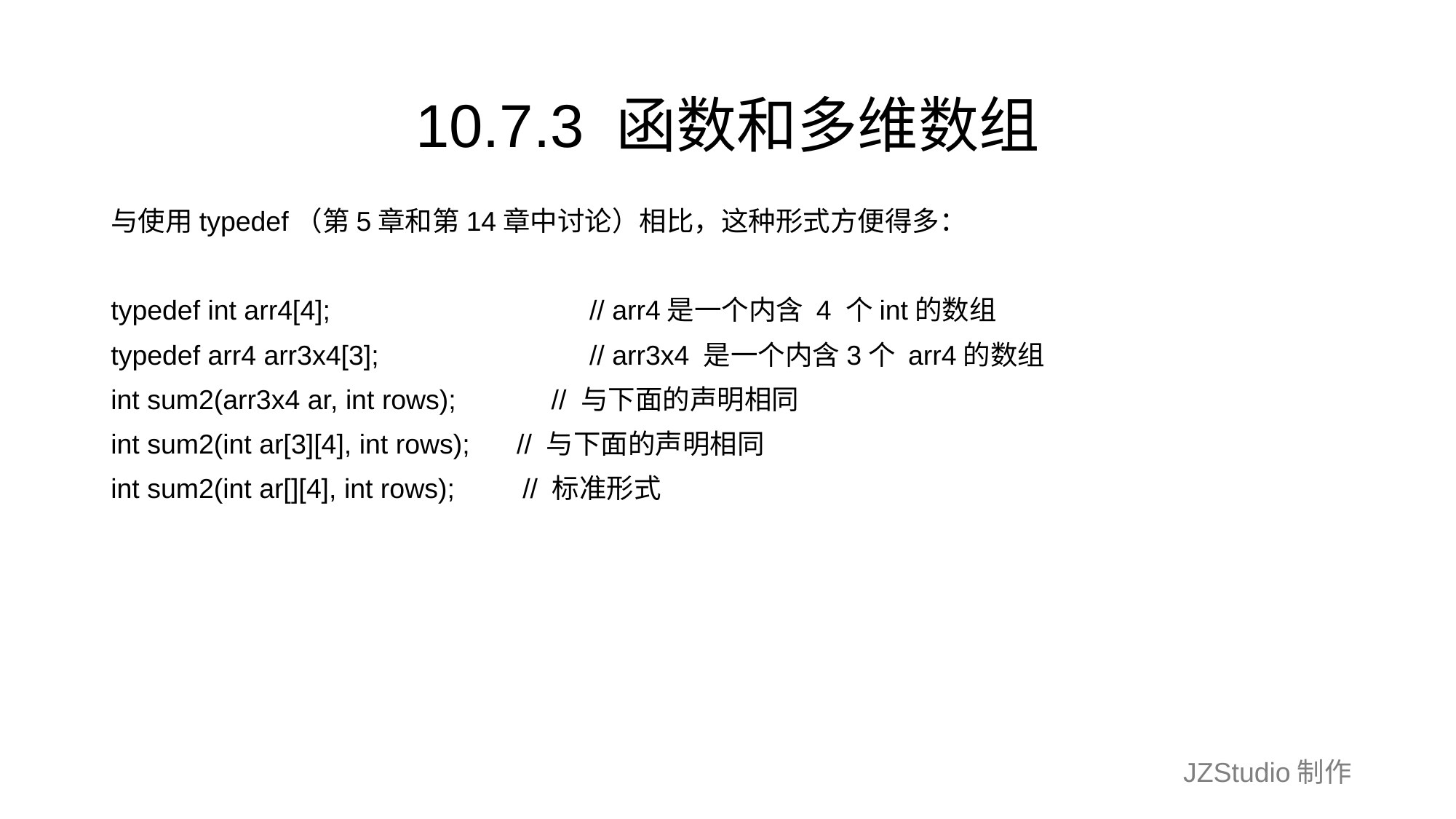

# 10.7.3 函数和多维数组
与使用typedef（第5章和第14章中讨论）相比，这种形式方便得多：

typedef int arr4[4];　　　　　　　　　// arr4是一个内含 4 个int的数组
typedef arr4 arr3x4[3];　　　　　　　 // arr3x4 是一个内含3个 arr4的数组
int sum2(arr3x4 ar, int rows);　　　// 与下面的声明相同
int sum2(int ar[3][4], int rows);　 // 与下面的声明相同
int sum2(int ar[][4], int rows);　　// 标准形式